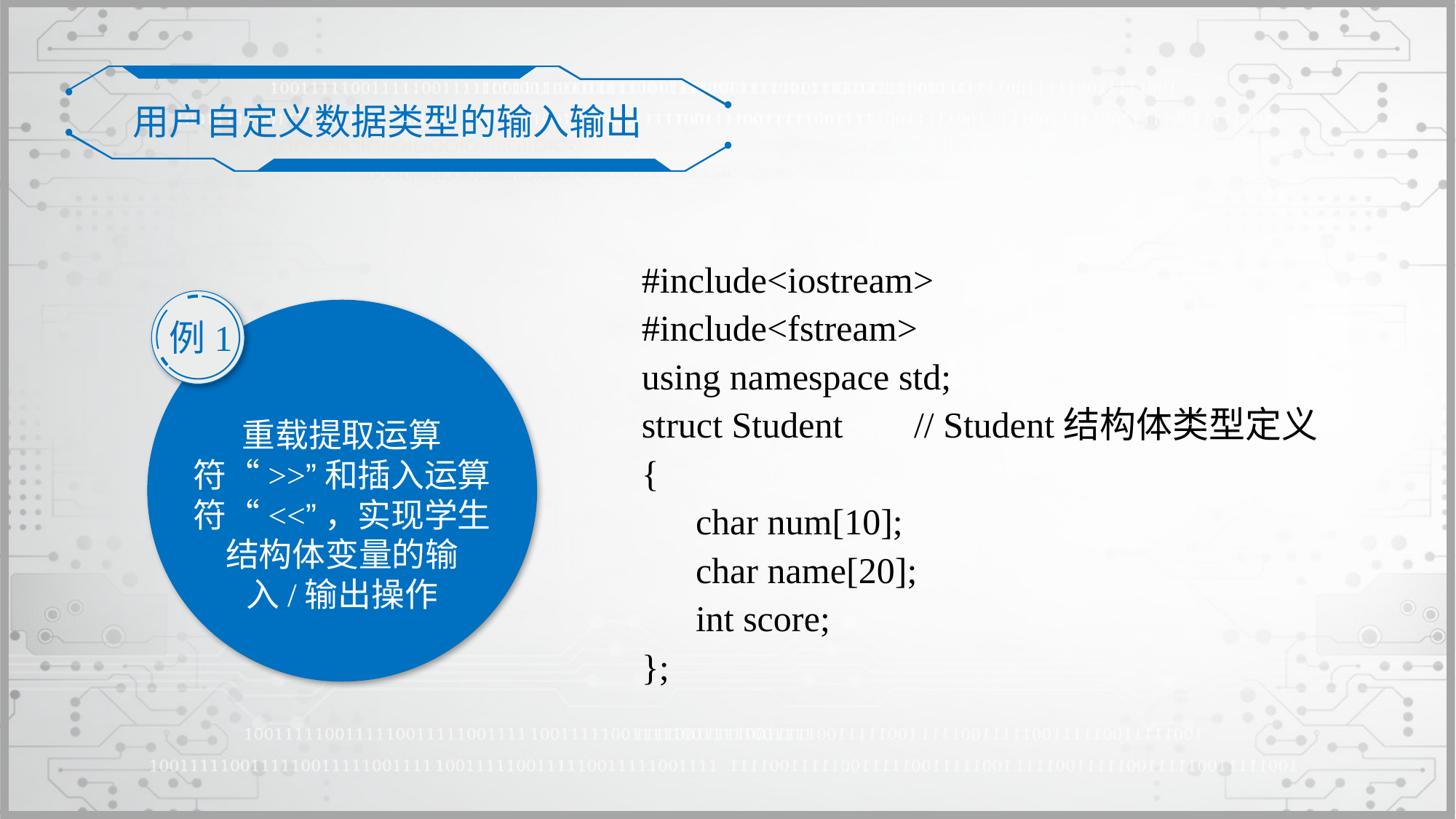

用户自定义数据类型的输入输出
#include<iostream>
#include<fstream>
using namespace std;
struct Student	// Student结构体类型定义
{
	char num[10];
	char name[20];
	int score;
};

例1

重载提取运算符“>>”和插入运算符“<<”，实现学生结构体变量的输入/输出操作